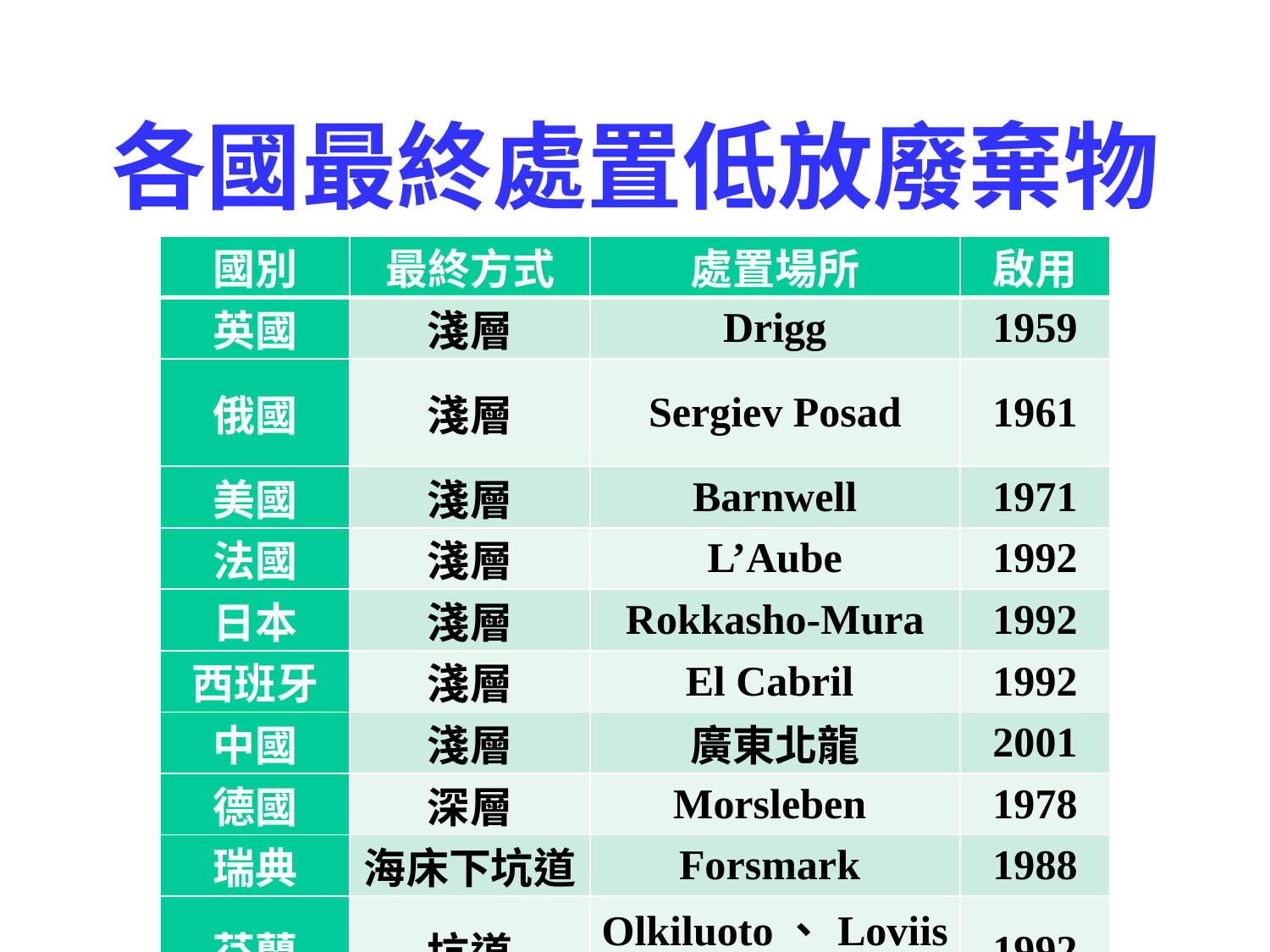

# 各國最終處置低放廢棄物
| 國別 | 最終方式 | 處置場所 | 啟用 |
| --- | --- | --- | --- |
| 英國 | 淺層 | Drigg | 1959 |
| 俄國 | 淺層 | Sergiev Posad | 1961 |
| 美國 | 淺層 | Barnwell | 1971 |
| 法國 | 淺層 | L’Aube | 1992 |
| 日本 | 淺層 | Rokkasho-Mura | 1992 |
| 西班牙 | 淺層 | El Cabril | 1992 |
| 中國 | 淺層 | 廣東北龍 | 2001 |
| 德國 | 深層 | Morsleben | 1978 |
| 瑞典 | 海床下坑道 | Forsmark | 1988 |
| 芬蘭 | 坑道 | Olkiluoto、Loviisa | 1992 |